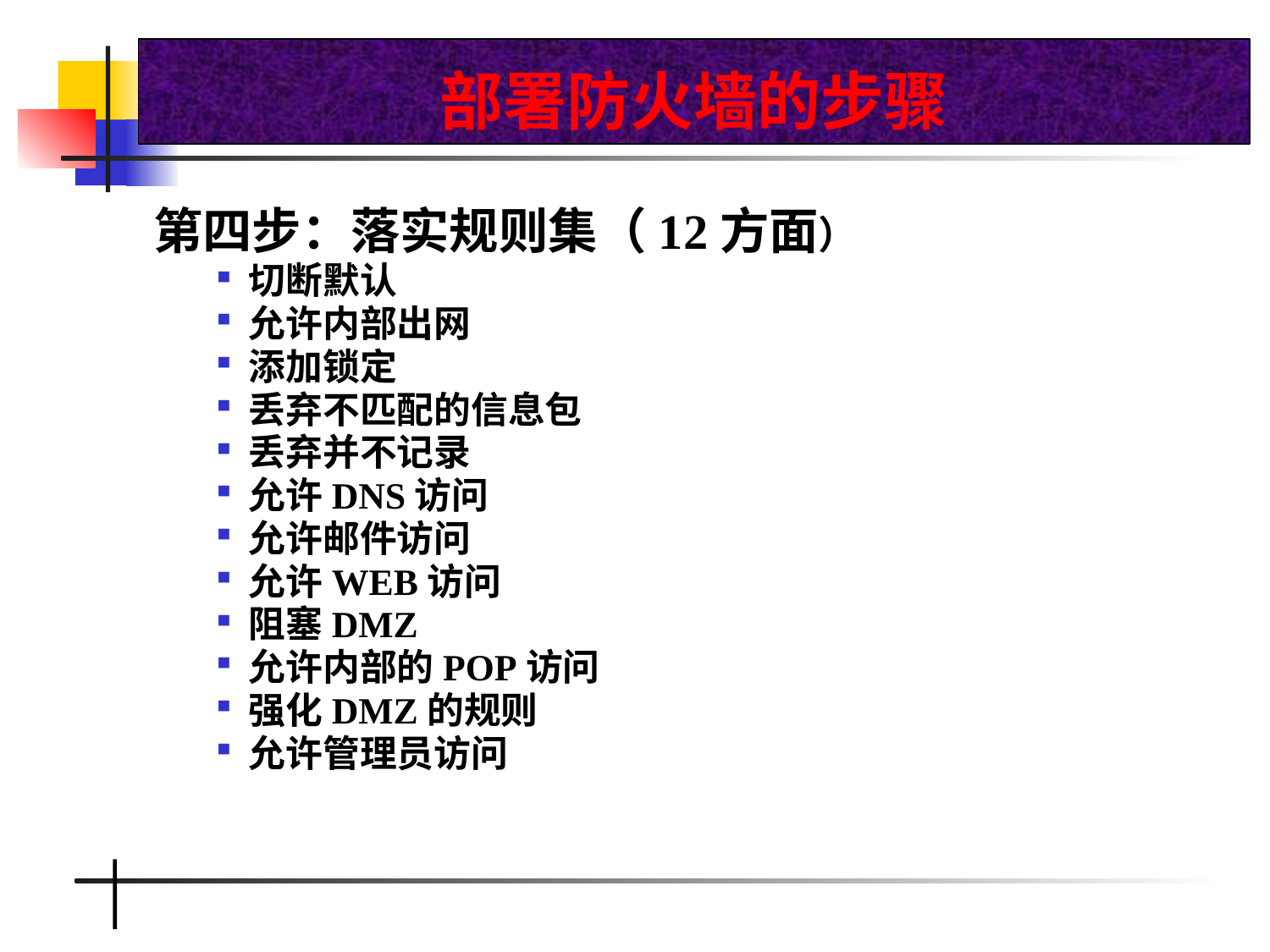

# 部署防火墙的步骤
第四步：落实规则集（12方面）
切断默认
允许内部出网
添加锁定
丢弃不匹配的信息包
丢弃并不记录
允许DNS访问
允许邮件访问
允许WEB访问
阻塞DMZ
允许内部的POP访问
强化DMZ的规则
允许管理员访问